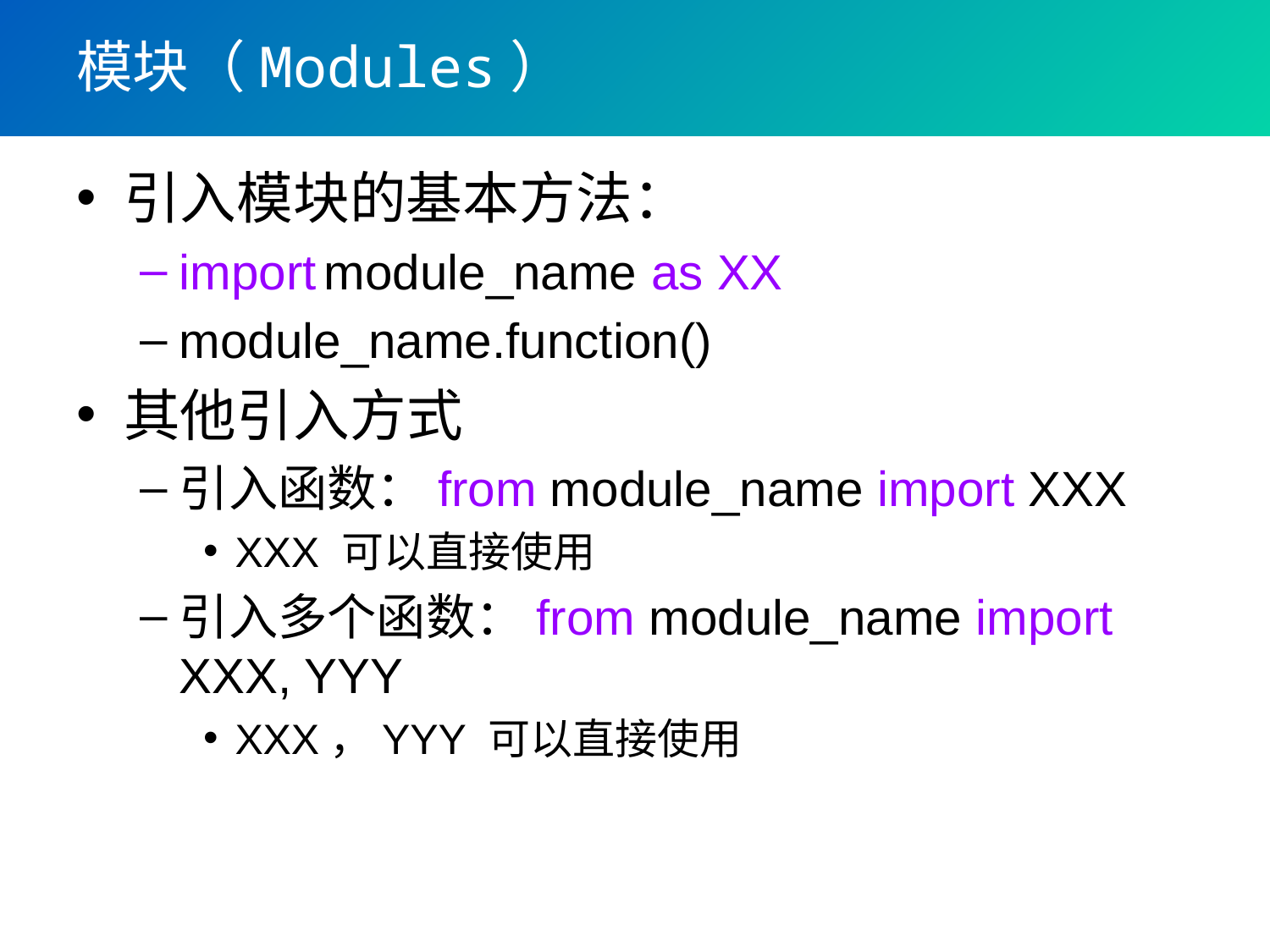

# 模块（Modules）
引入模块的基本方法：
import module_name as XX
module_name.function()
其他引入方式
引入函数：from module_name import XXX
XXX 可以直接使用
引入多个函数：from module_name import XXX, YYY
XXX，YYY 可以直接使用